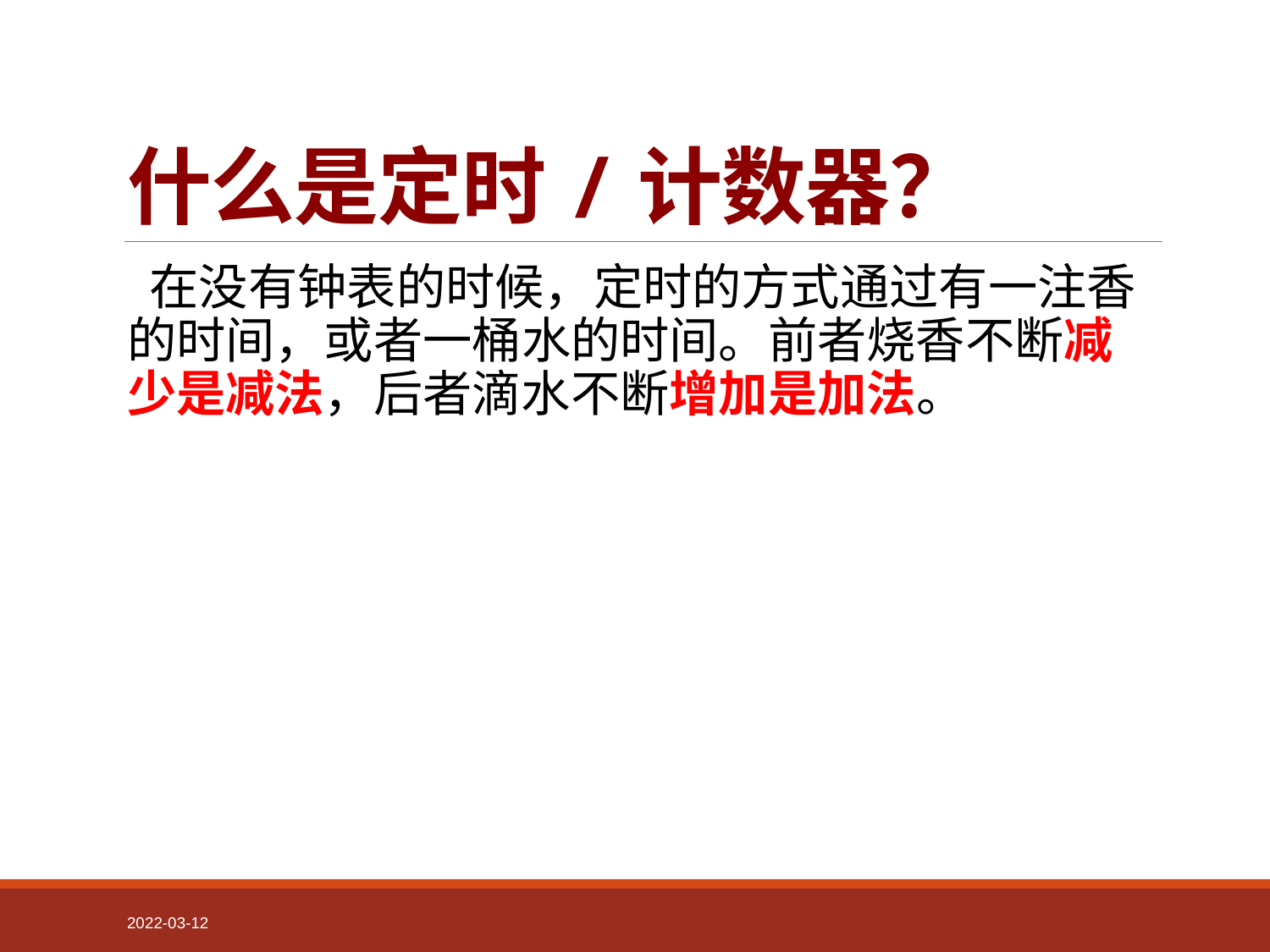

# 什么是定时/计数器？
 在没有钟表的时候，定时的方式通过有一注香的时间，或者一桶水的时间。前者烧香不断减少是减法，后者滴水不断增加是加法。
2022-03-12